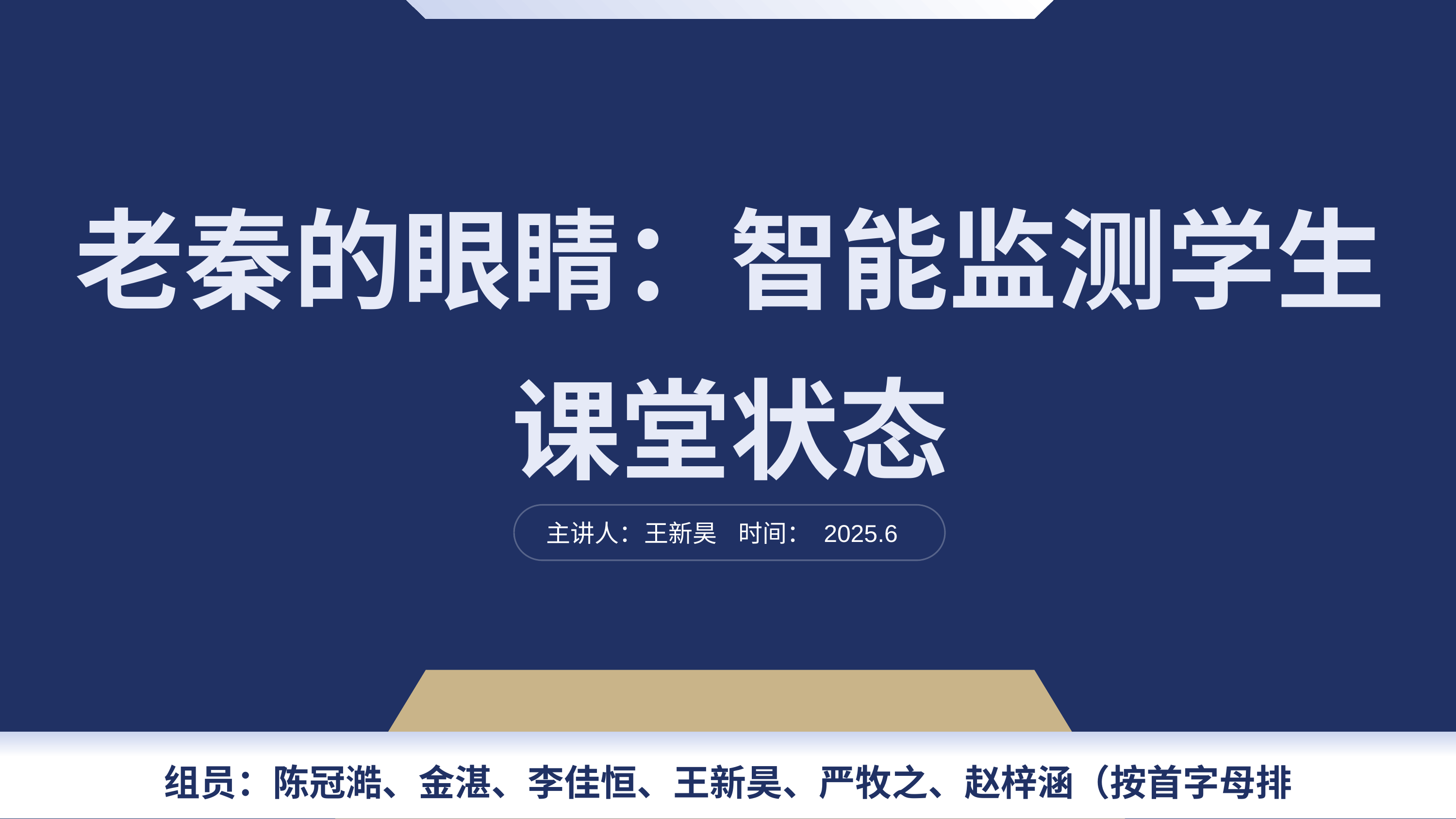

老秦的眼睛：智能监测学生课堂状态

主讲人：

王新昊

时间：

2025.6

组员：陈冠澔、金湛、李佳恒、王新昊、严牧之、赵梓涵（按首字母排序））